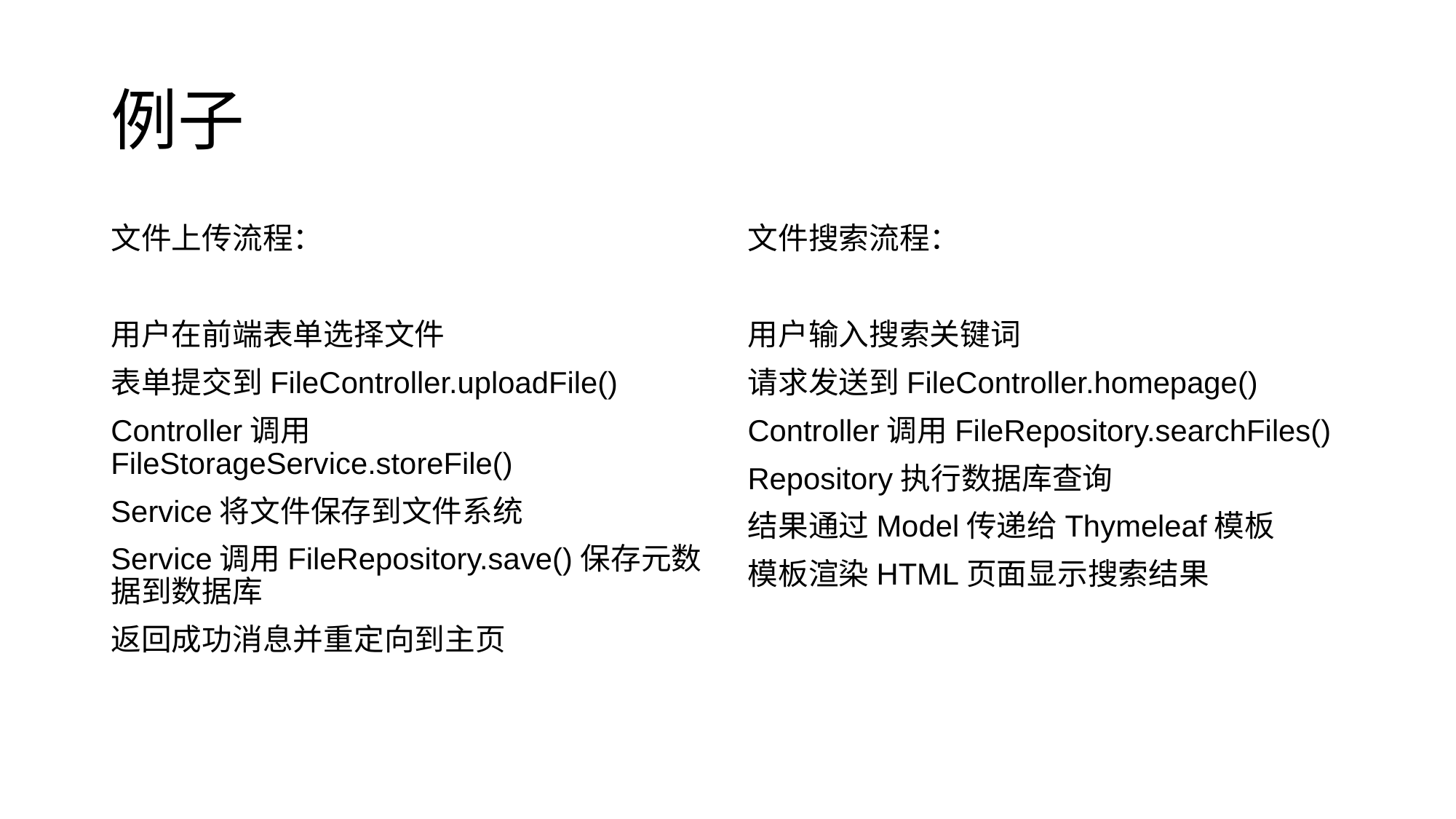

# 例子
文件上传流程：

用户在前端表单选择文件
表单提交到FileController.uploadFile()
Controller调用FileStorageService.storeFile()
Service将文件保存到文件系统
Service调用FileRepository.save()保存元数据到数据库
返回成功消息并重定向到主页
文件搜索流程：

用户输入搜索关键词
请求发送到FileController.homepage()
Controller调用FileRepository.searchFiles()
Repository执行数据库查询
结果通过Model传递给Thymeleaf模板
模板渲染HTML页面显示搜索结果